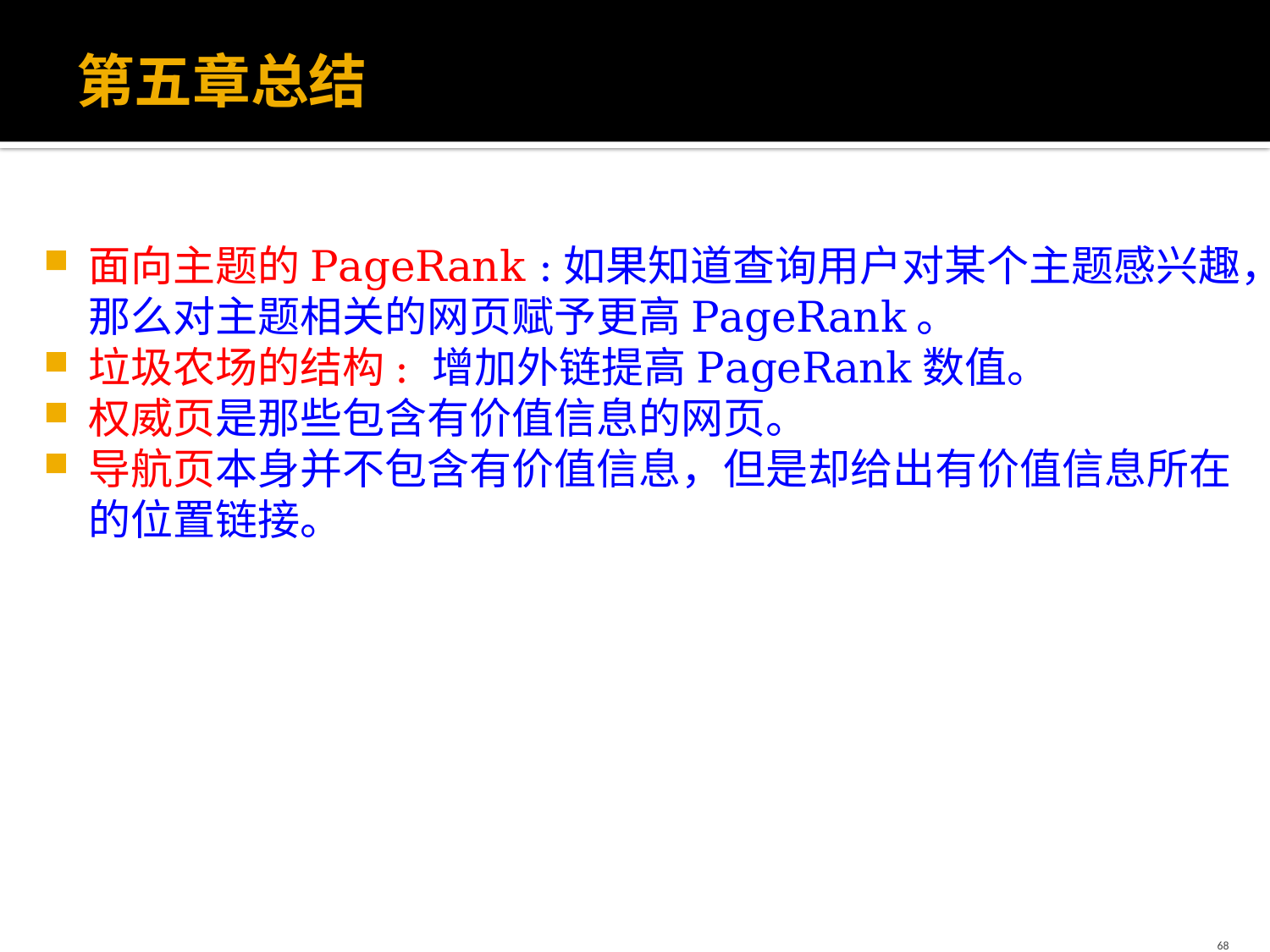

# 第五章总结
面向主题的PageRank :如果知道查询用户对某个主题感兴趣，那么对主题相关的网页赋予更高PageRank。
垃圾农场的结构: 增加外链提高PageRank数值。
权威页是那些包含有价值信息的网页。
导航页本身并不包含有价值信息，但是却给出有价值信息所在的位置链接。
68